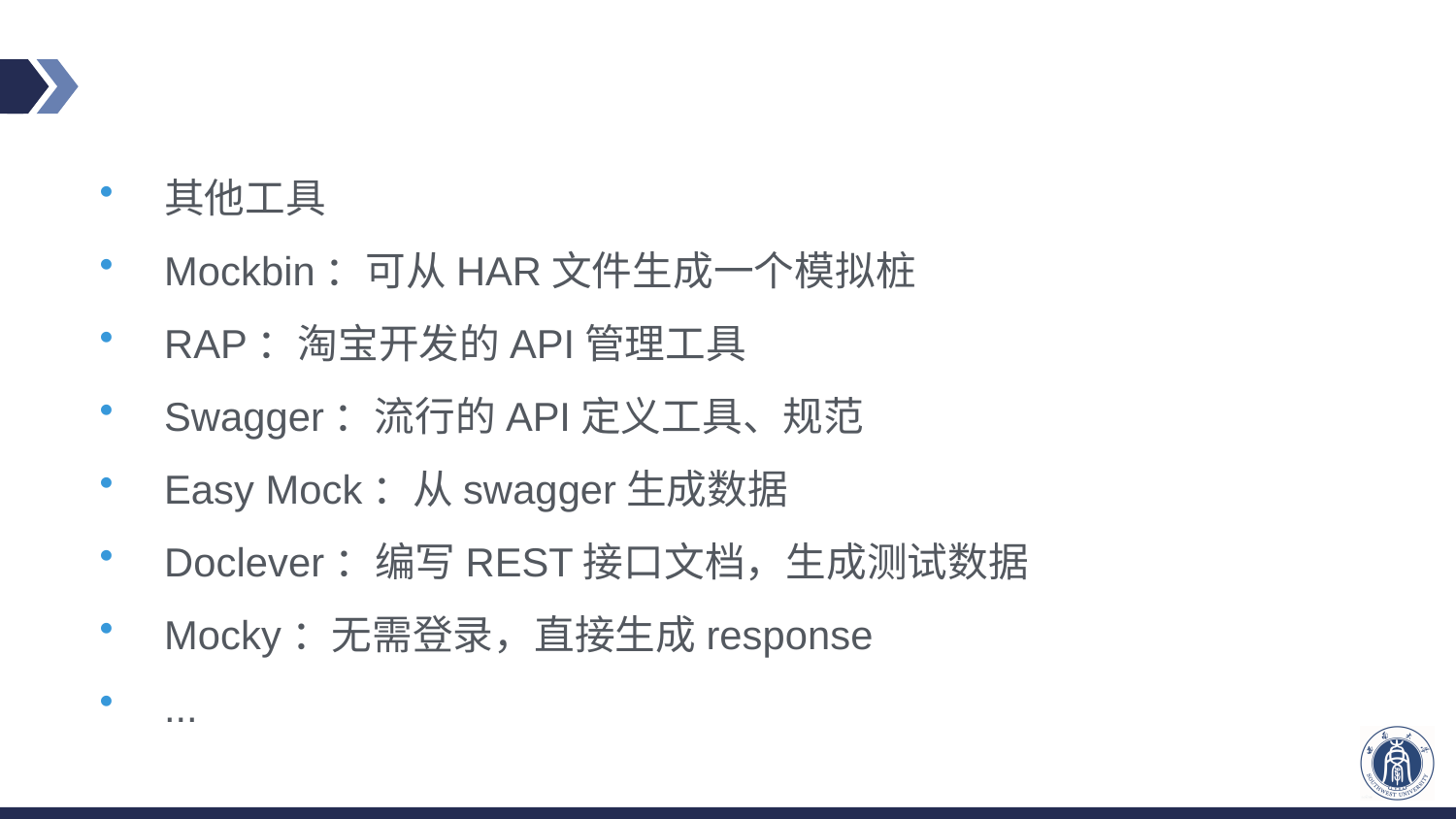

#
其他工具
Mockbin：可从HAR文件生成一个模拟桩
RAP：淘宝开发的API管理工具
Swagger：流行的API定义工具、规范
Easy Mock：从swagger生成数据
Doclever：编写REST接口文档，生成测试数据
Mocky：无需登录，直接生成response
...